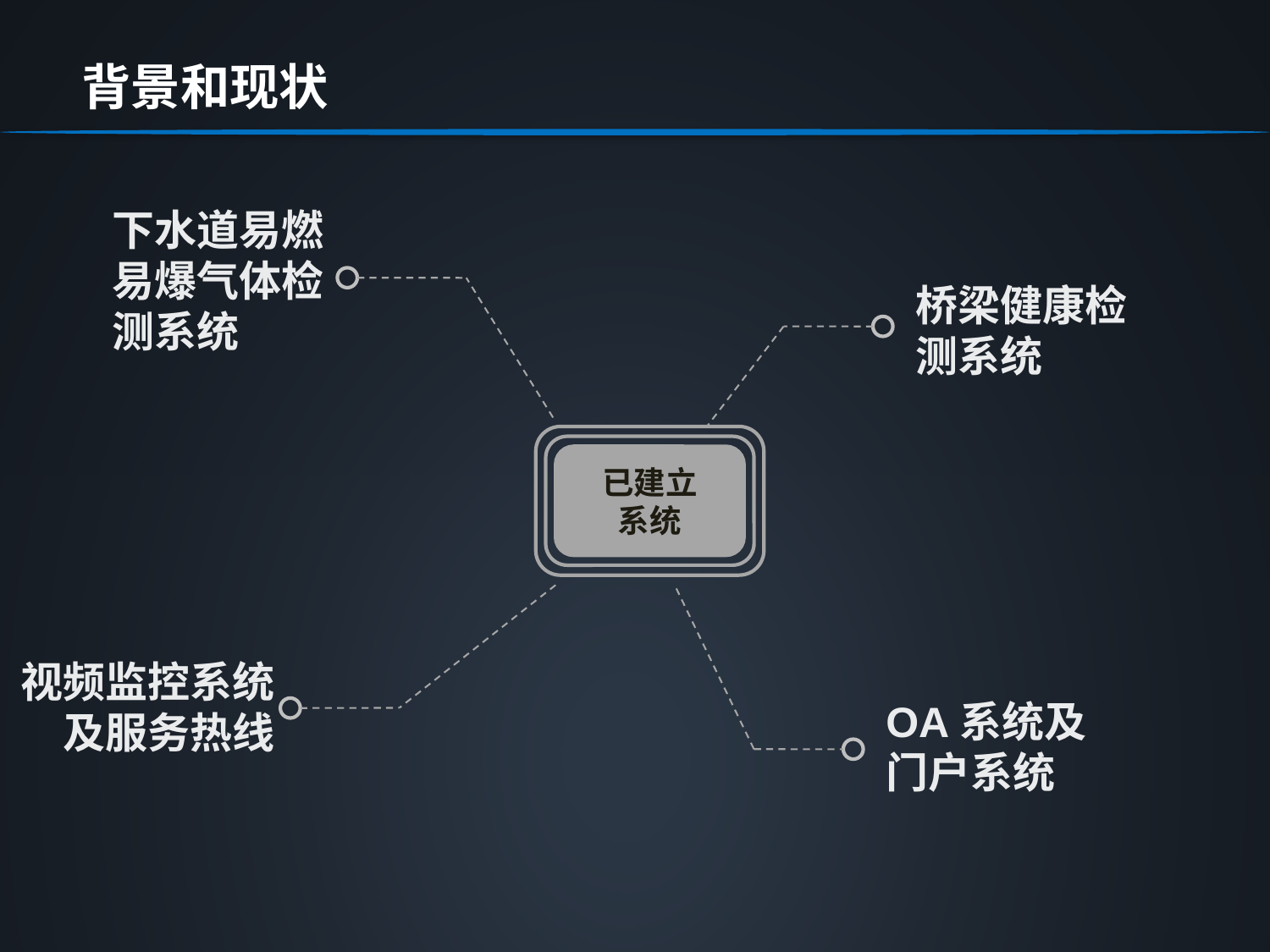

背景和现状

下水道易燃易爆气体检测系统

桥梁健康检测系统

已建立
系统

视频监控系统及服务热线

OA系统及门户系统